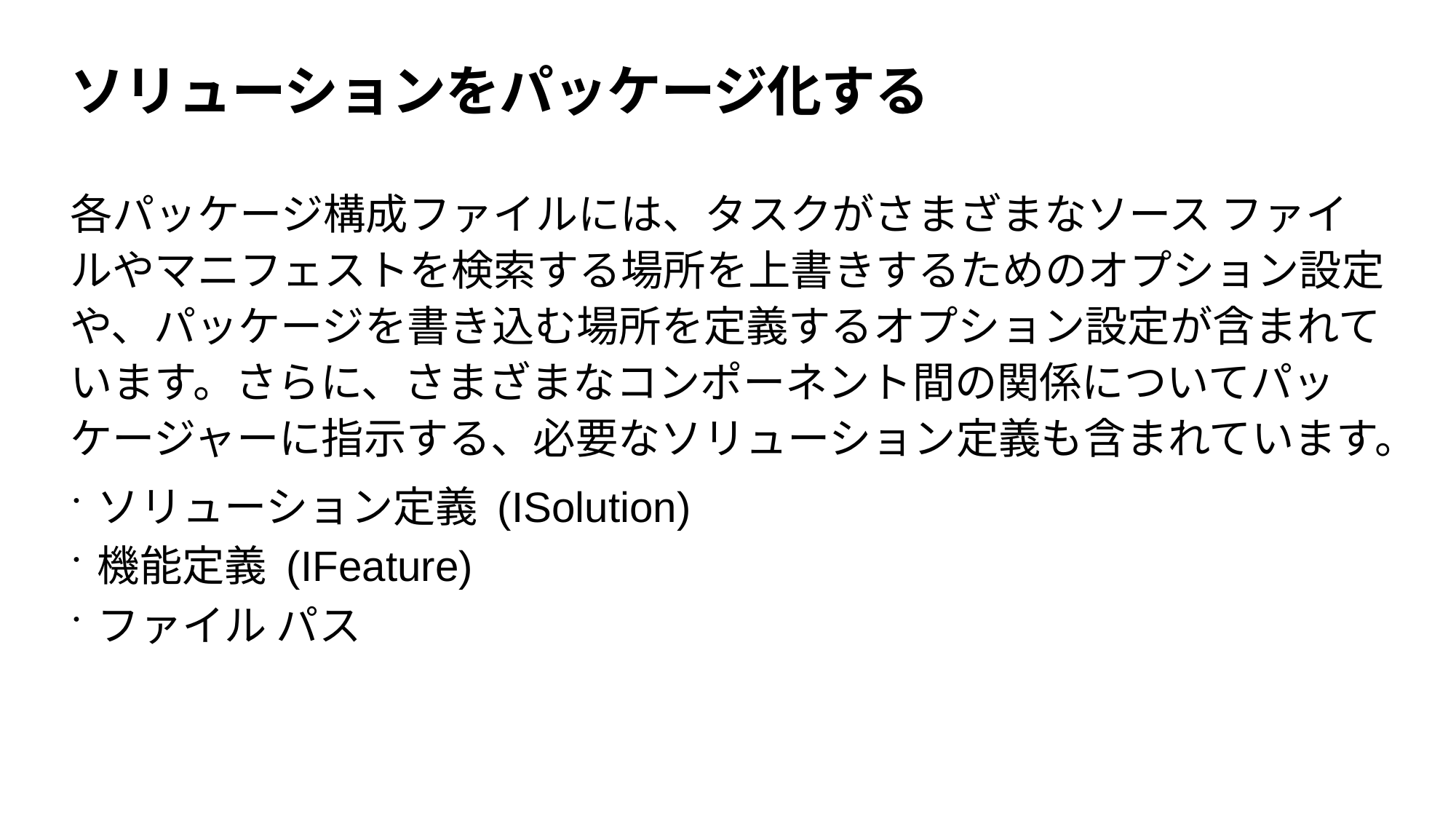

# ソリューションをパッケージ化する
各パッケージ構成ファイルには、タスクがさまざまなソース ファイルやマニフェストを検索する場所を上書きするためのオプション設定や、パッケージを書き込む場所を定義するオプション設定が含まれています。さらに、さまざまなコンポーネント間の関係についてパッケージャーに指示する、必要なソリューション定義も含まれています。
ソリューション定義 (ISolution)
機能定義 (IFeature)
ファイル パス